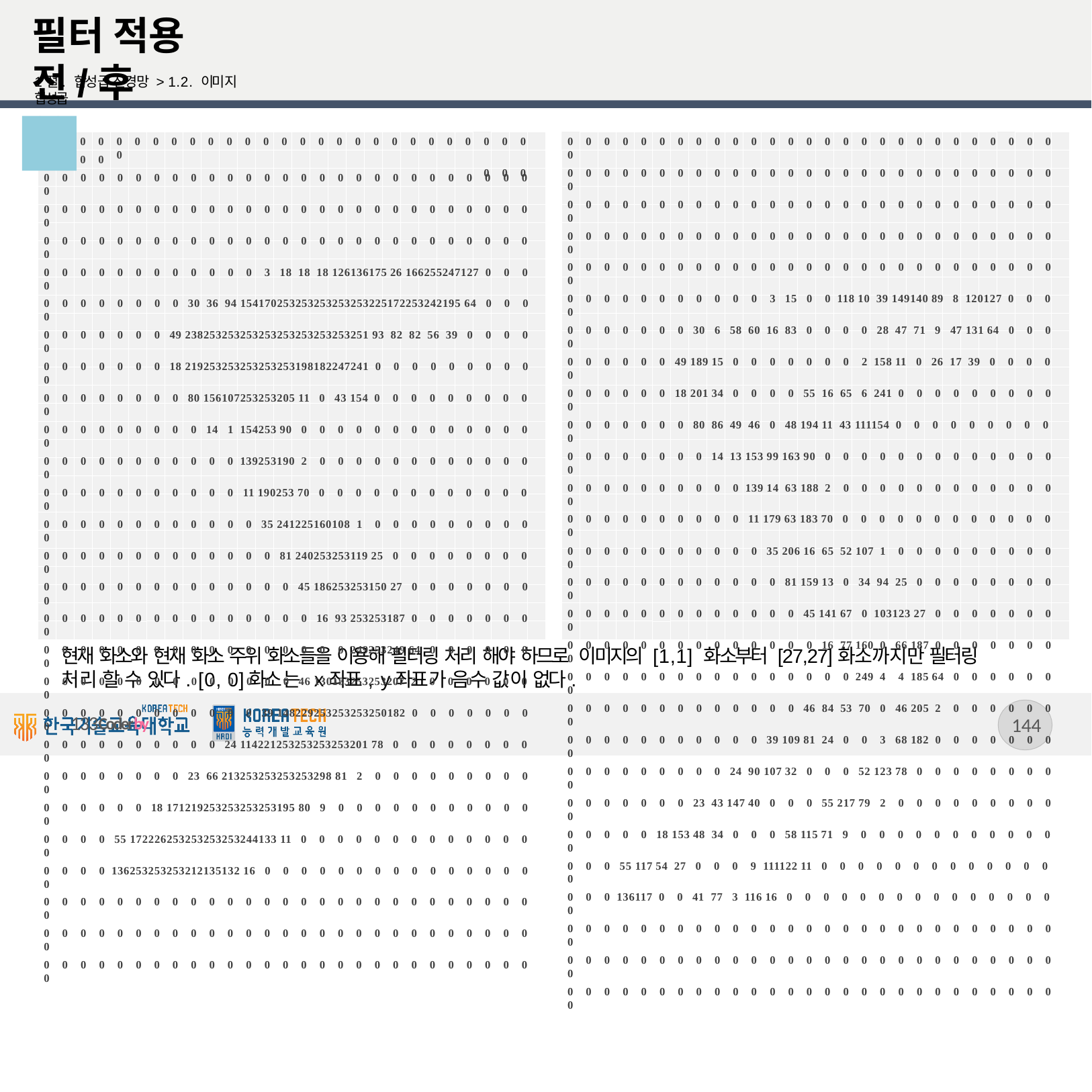

# 필터 적용 전/후
1절. 합성곱 신경망 > 1.2. 이미지 합성곱
| 0 | 0 | 0 |
| --- | --- | --- |
| 0 | 1 | -1 |
| 0 | 0 | 0 |

0
0
0
0
0   0   0   0   0   0   0   0   0   0   0   0   0   0   0   0   0   0   0   0   0   0   0   0
0   0   0   0   0   0   0   0   0   0   0   0   0   0   0   0   0   0   0   0   0   0   0   0
0   0   0   0   0   0   0   0   0   0   0   0   0   0   0   0   0   0   0   0   0   0   0   0   0   0   0   0
0   0   0   0   0   0   0   0   0   0   0   0   0   0   0   0   0   0   0   0   0   0   0   0   0   0   0   0
0   0   0   0   0   0   0   0   0   0   0   0   0   0   0   0   0   0   0   0   0   0   0   0   0   0   0   0
0   0   0   0   0   0   0   0   0   0   0   0   0   0   0   0   0   0   0   0   0   0   0   0   0   0   0   0
0   0   0   0   0   0   0   0   0   0   0   0   0   0   0   0   0   0   0   0   0   0   0   0   0   0   0   0
0   0   0   0   0   0   0   0   0   0   0   3  15  0   0 118 10 39 149140 89  8 120127 0   0   0   0
0   0   0   0   0   0   0  30  6  58 60 16 83  0   0   0   0  28 47 71  9  47 131 64  0   0   0   0
0   0   0   0   0   0  49 189 15  0   0   0   0   0   0   0   2 158 11  0  26 17 39  0   0   0   0   0
0   0   0   0   0   0  18 201 34  0   0   0   0  55 16 65  6 241 0   0   0   0   0   0   0   0   0   0
0   0   0   0   0   0   0  80 86 49 46  0  48 194 11 43 111154 0   0   0   0   0   0   0   0   0   0
0   0   0   0   0   0   0   0  14 13 153 99 163 90  0   0   0   0   0   0   0   0   0   0   0   0   0   0
0   0   0   0   0   0   0   0   0   0 139 14 63 188 2   0   0   0   0   0   0   0   0   0   0   0   0   0
0   0   0   0   0   0   0   0   0   0  11 179 63 183 70  0   0   0   0   0   0   0   0   0   0   0   0   0
0   0   0   0   0   0   0   0   0   0   0  35 206 16 65 52 107 1   0   0   0   0   0   0   0   0   0   0
0   0   0   0   0   0   0   0   0   0   0   0  81 159 13  0  34 94 25  0   0   0   0   0   0   0   0   0
0   0   0   0   0   0   0   0   0   0   0   0   0  45 141 67  0 103123 27  0   0   0   0   0   0   0   0
0   0   0   0   0   0   0   0   0   0   0   0   0   0  16 77 160 0  66 187 0   0   0   0   0   0   0   0
0   0   0   0   0   0   0   0   0   0   0   0   0   0   0   0 249 4   4 185 64  0   0   0   0   0   0   0
0   0   0   0   0   0   0   0   0   0   0   0   0  46 84 53 70  0  46 205 2   0   0   0   0   0   0   0
0   0   0   0   0   0   0   0   0   0   0  39 109 81 24  0   0   3  68 182 0   0   0   0   0   0   0   0
0   0   0   0   0   0   0   0   0  24 90 107 32  0   0   0  52 123 78  0   0   0   0   0   0   0   0   0
0   0   0   0   0   0   0  23 43 147 40  0   0   0  55 217 79  2   0   0   0   0   0   0   0   0   0   0
0   0   0   0   0  18 153 48 34  0   0   0  58 115 71  9   0   0   0   0   0   0   0   0   0   0   0   0
0   0   0  55 117 54 27  0   0   0   9 111122 11  0   0   0   0   0   0   0   0   0   0   0   0   0   0
0   0   0 136117 0   0  41 77  3 116 16  0   0   0   0   0   0   0   0   0   0   0   0   0   0   0   0
0   0   0   0   0   0   0   0   0   0   0   0   0   0   0   0   0   0   0   0   0   0   0   0   0   0   0   0
0   0   0   0   0   0   0   0   0   0   0   0   0   0   0   0   0   0   0   0   0   0   0   0   0   0   0   0
0   0   0   0   0   0   0   0   0   0   0   0   0   0   0   0   0   0   0   0   0   0   0   0   0   0   0   0

0
0

0
0
0   0   0   0   0   0   0   0   0   0   0   0   0   0   0   0   0   0   0   0   0   0   0   0   0   0   0   0
0   0   0   0   0   0   0   0   0   0   0   0   0   0   0   0   0   0   0   0   0   0   0   0   0   0   0   0
0   0   0   0   0   0   0   0   0   0   0   0   0   0   0   0   0   0   0   0   0   0   0   0   0   0   0   0
0   0   0   0   0   0   0   0   0   0   0   0   3  18 18 18 126136175 26 166255247127 0   0   0   0
0   0   0   0   0   0   0   0  30 36 94 154170253253253253253225172253242195 64  0   0   0   0
0   0   0   0   0   0   0  49 238253253253253253253253253251 93 82 82 56 39  0   0   0   0   0
0   0   0   0   0   0   0  18 219253253253253253198182247241 0   0   0   0   0   0   0   0   0   0
0   0   0   0   0   0   0   0  80 156107253253205 11  0  43 154 0   0   0   0   0   0   0   0   0   0
0   0   0   0   0   0   0   0   0  14  1 154253 90  0   0   0   0   0   0   0   0   0   0   0   0   0   0
0   0   0   0   0   0   0   0   0   0   0 139253190 2   0   0   0   0   0   0   0   0   0   0   0   0   0
0   0   0   0   0   0   0   0   0   0   0  11 190253 70  0   0   0   0   0   0   0   0   0   0   0   0   0
0   0   0   0   0   0   0   0   0   0   0   0  35 241225160108 1   0   0   0   0   0   0   0   0   0   0
0   0   0   0   0   0   0   0   0   0   0   0   0  81 240253253119 25  0   0   0   0   0   0   0   0   0
0   0   0   0   0   0   0   0   0   0   0   0   0   0  45 186253253150 27  0   0   0   0   0   0   0   0
0   0   0   0   0   0   0   0   0   0   0   0   0   0   0  16 93 253253187 0   0   0   0   0   0   0   0
0   0   0   0   0   0   0   0   0   0   0   0   0   0   0   0   0 249253249 64  0   0   0   0   0   0   0
0   0   0   0   0   0   0   0   0   0   0   0   0   0  46 130183253253207 2   0   0   0   0   0   0   0
0   0   0   0   0   0   0   0   0   0   0   0  39 148229253253253250182 0   0   0   0   0   0   0   0
0   0   0   0   0   0   0   0   0   0  24 114221253253253253201 78  0   0   0   0   0   0   0   0   0
0   0   0   0   0   0   0   0  23 66 213253253253253298 81  2   0   0   0   0   0   0   0   0   0   0
0   0   0   0   0   0  18 171219253253253253195 80  9   0   0   0   0   0   0   0   0   0   0   0   0
0   0   0   0  55 172226253253253253244133 11  0   0   0   0   0   0   0   0   0   0   0   0   0   0
0   0   0   0 136253253253212135132 16  0   0   0   0   0   0   0   0   0   0   0   0   0   0   0   0
0   0   0   0   0   0   0   0   0   0   0   0   0   0   0   0   0   0   0   0   0   0   0   0   0   0   0   0
0   0   0   0   0   0   0   0   0   0   0   0   0   0   0   0   0   0   0   0   0   0   0   0   0   0   0   0
0   0   0   0   0   0   0   0   0   0   0   0   0   0   0   0   0   0   0   0   0   0   0   0   0   0   0   0

현재 화소와 현재 화소 주위 화소들을 이용해 필터링 처리 해야 하므로 이미지의 [1,1] 화소부터 [27,27]화소까지만 필터링
처리 할 수 있다. [0, 0]화소는  x좌표, y좌표가 음수 값이 없다.
144
133Coderby